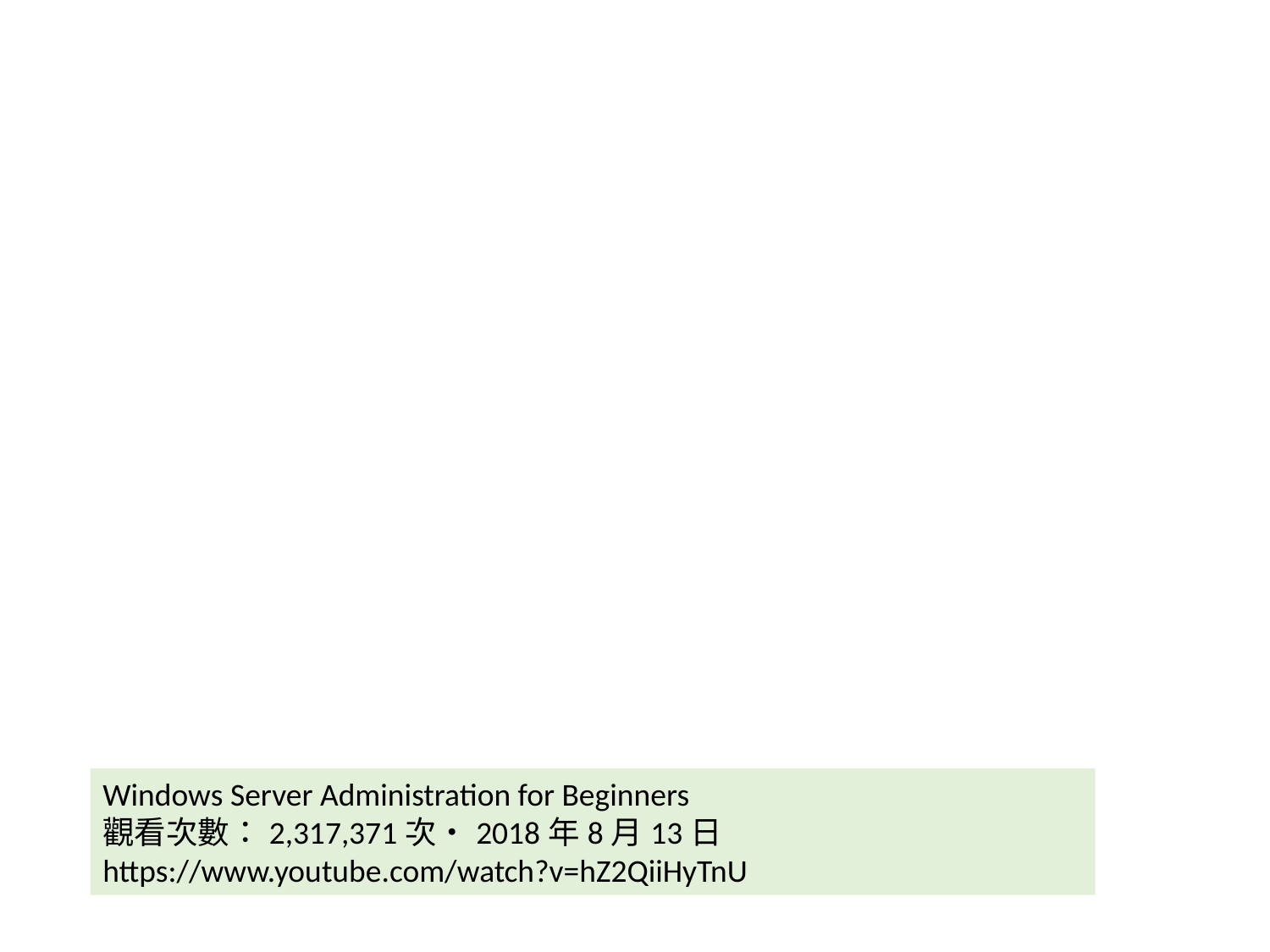

Windows Server Administration for Beginners
觀看次數：2,317,371次•2018年8月13日
https://www.youtube.com/watch?v=hZ2QiiHyTnU